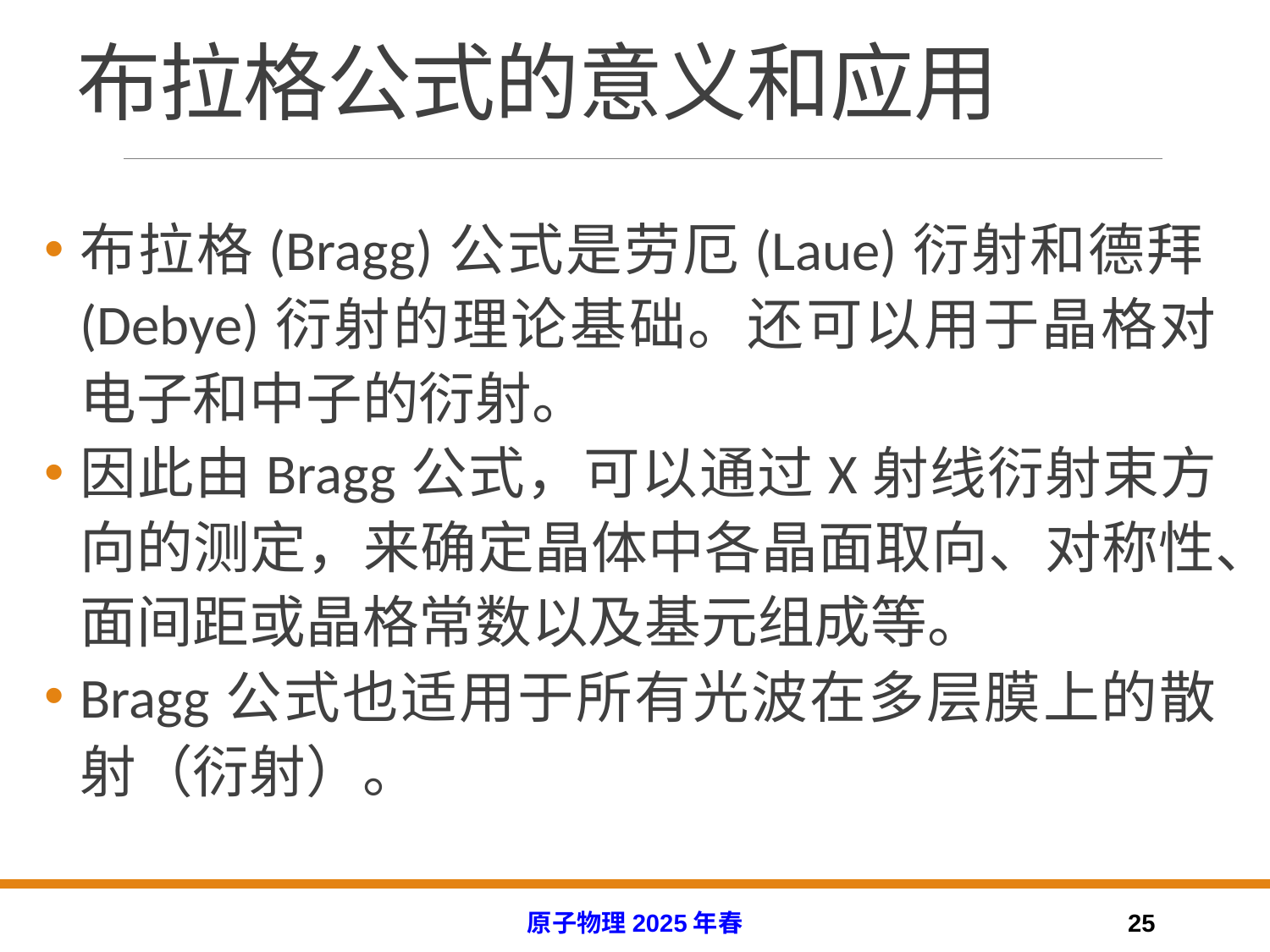

# 布拉格公式的意义和应用
布拉格(Bragg)公式是劳厄(Laue)衍射和德拜(Debye)衍射的理论基础。还可以用于晶格对电子和中子的衍射。
因此由Bragg公式，可以通过X射线衍射束方向的测定，来确定晶体中各晶面取向、对称性、面间距或晶格常数以及基元组成等。
Bragg公式也适用于所有光波在多层膜上的散射（衍射）。

原子物理2025年春
25